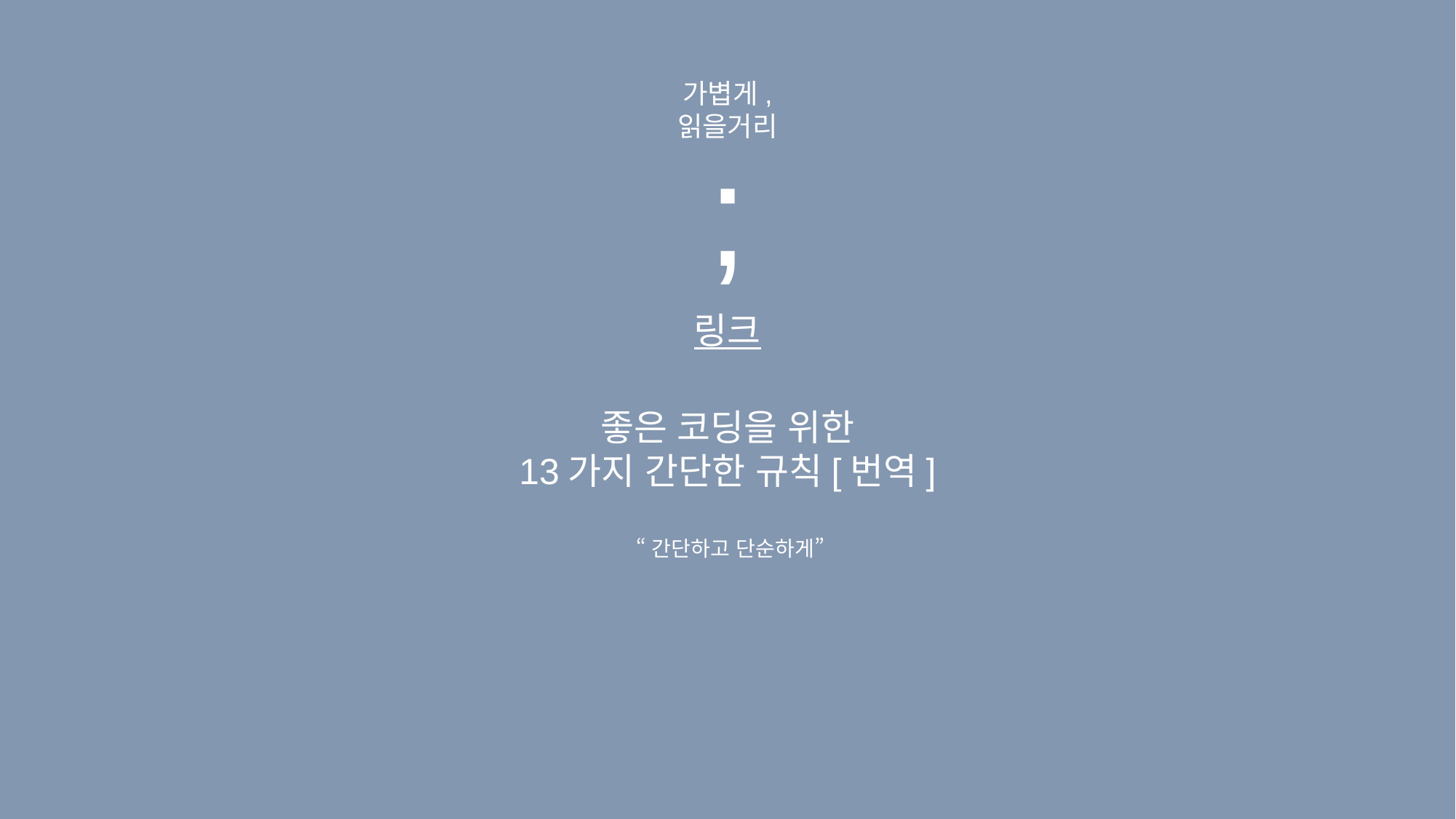

가볍게,
읽을거리
;
링크

좋은 코딩을 위한
13가지 간단한 규칙[번역]

 “간단하고 단순하게”